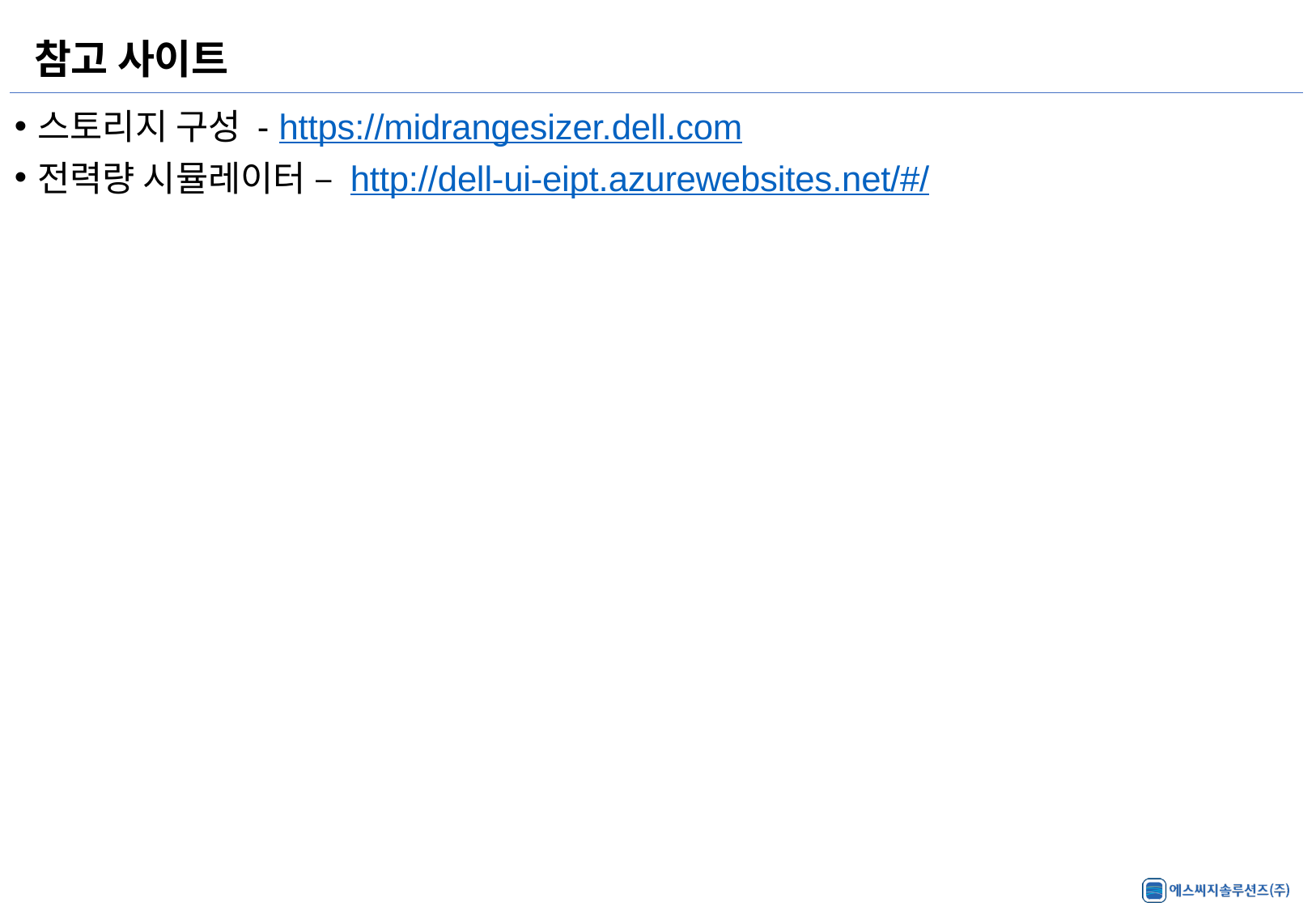

# 참고 사이트
스토리지 구성 - https://midrangesizer.dell.com
전력량 시뮬레이터 – http://dell-ui-eipt.azurewebsites.net/#/